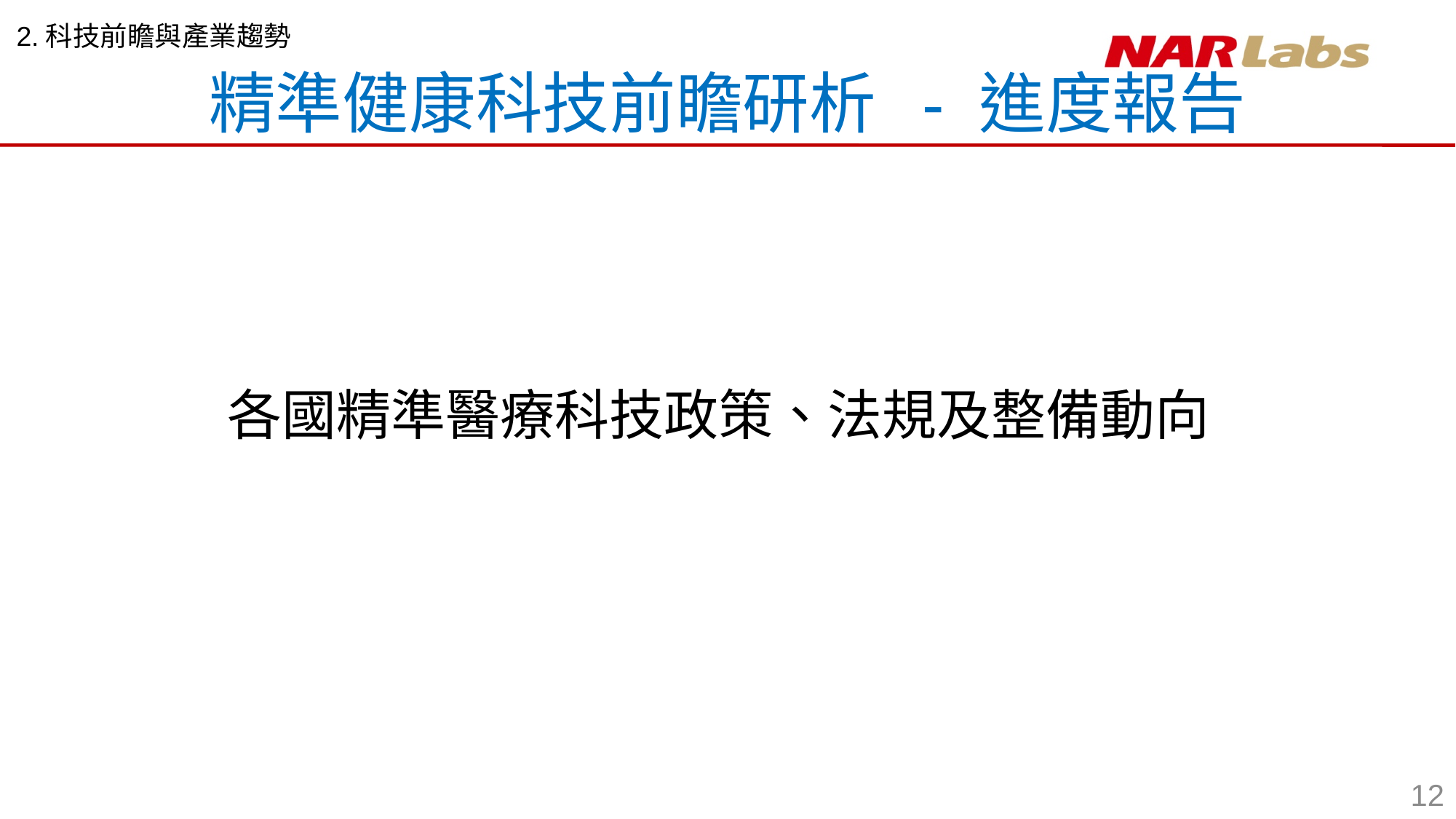

2.科技前瞻與產業趨勢
# 精準健康科技前瞻研析  - 進度報告
各國精準醫療科技政策、法規及整備動向
12